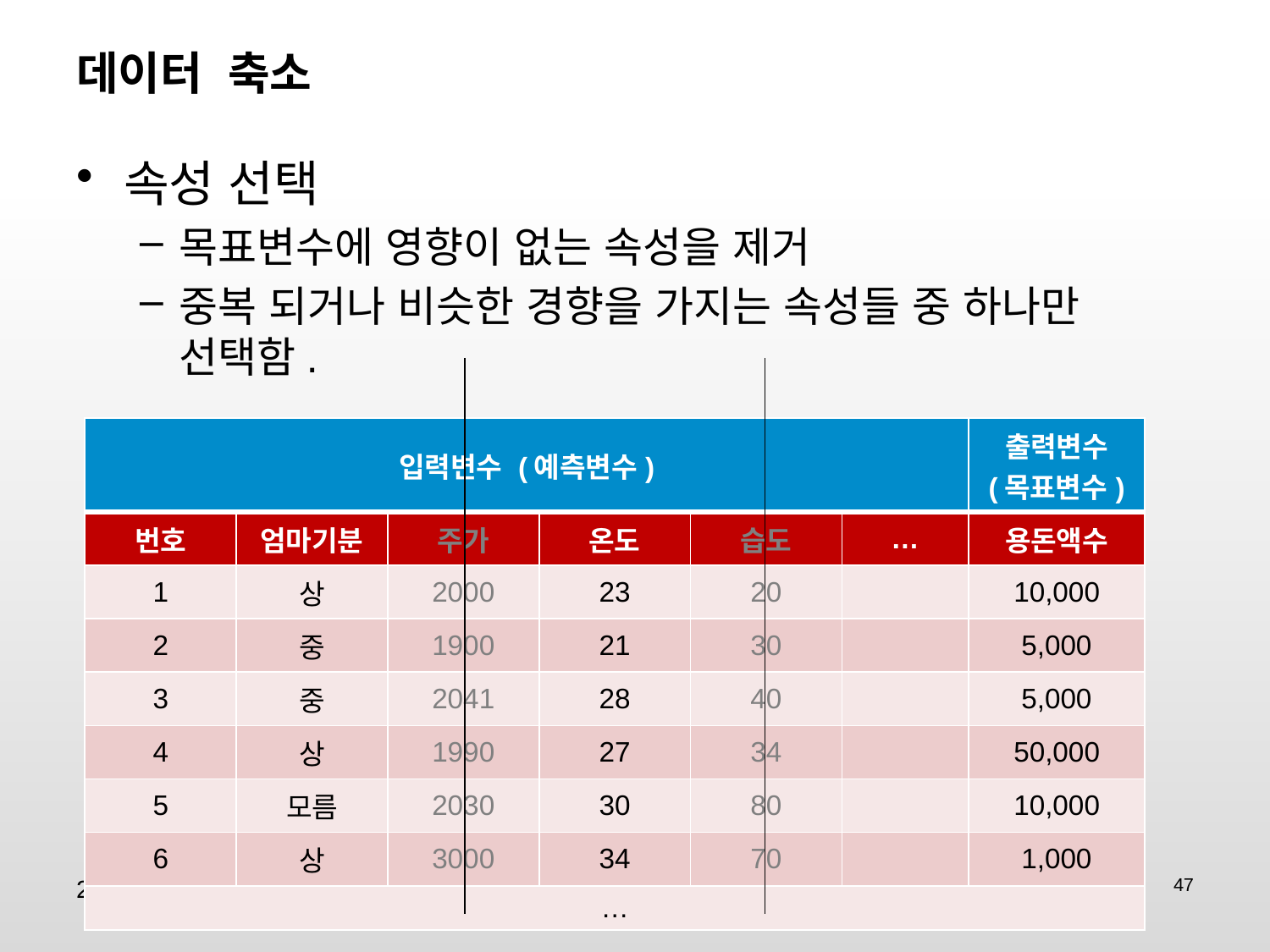

# 데이터  축소
속성 선택
목표변수에 영향이 없는 속성을 제거
중복 되거나 비슷한 경향을 가지는 속성들 중 하나만 선택함.
| 입력변수 (예측변수) |  |  |  |  |  | 출력변수 (목표변수) |
| --- | --- | --- | --- | --- | --- | --- |
| 번호 | 엄마기분 | 주가 | 온도 | 습도 | … | 용돈액수 |
| 1 | 상 | 2000 | 23 | 20 |  | 10,000 |
| 2 | 중 | 1900 | 21 | 30 |  | 5,000 |
| 3 | 중 | 2041 | 28 | 40 |  | 5,000 |
| 4 | 상 | 1990 | 27 | 34 |  | 50,000 |
| 5 | 모름 | 2030 | 30 | 80 |  | 10,000 |
| 6 | 상 | 3000 | 34 | 70 |  | 1,000 |
| … |  |  |  |  |  |  |
2020-02-15
Data Science
47